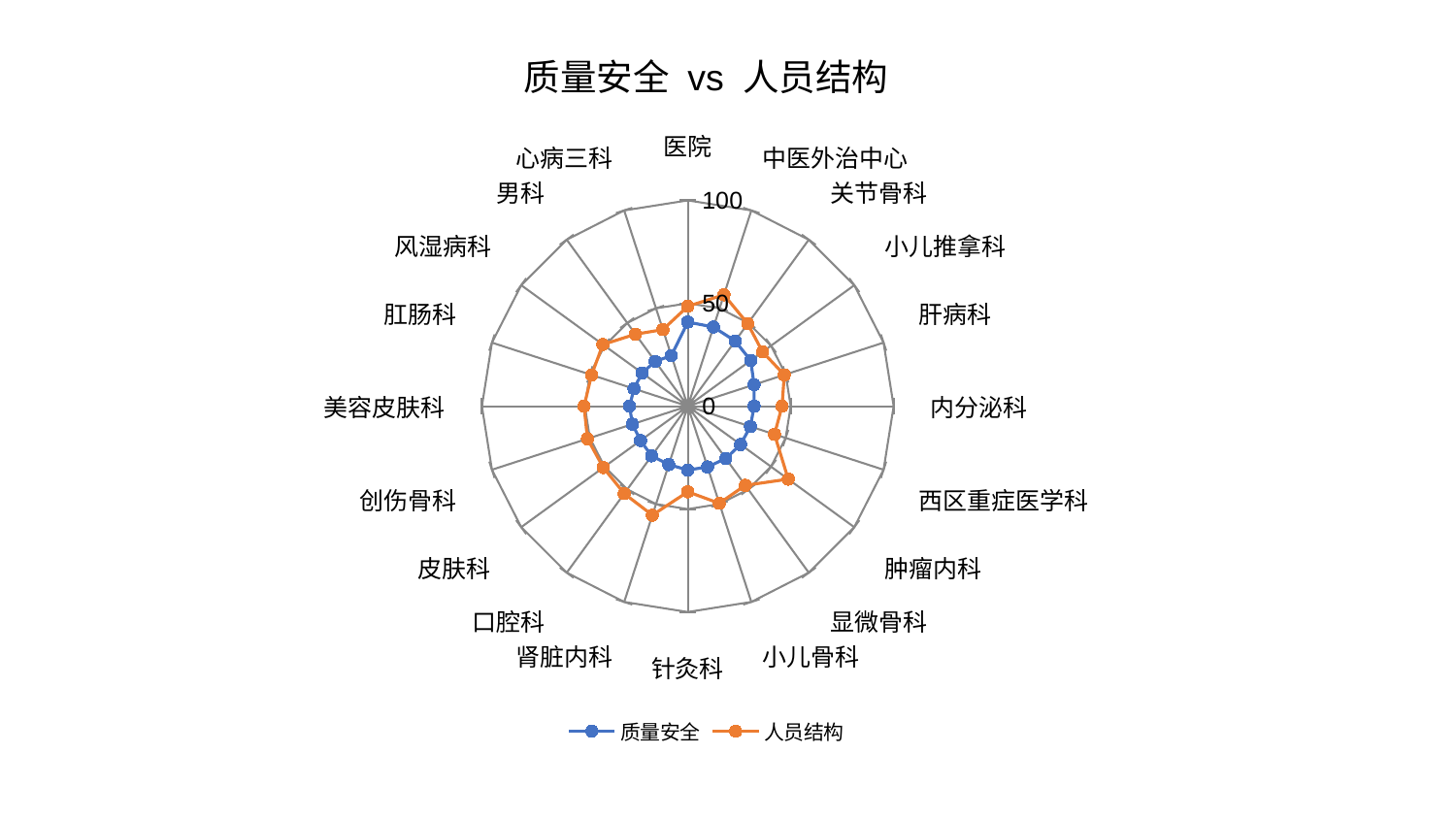

### Chart: 质量安全 vs 人员结构

| Category | 质量安全 | 人员结构 |
|---|---|---|
| 医院 | 40.88118051619231 | 48.5358390727555 |
| 中医外治中心 | 40.43663401332797 | 56.917637342568554 |
| 关节骨科 | 39.19442281096952 | 49.58418102493056 |
| 小儿推拿科 | 37.789039028156495 | 44.907761274920865 |
| 肝病科 | 33.86939743029967 | 49.30001839410143 |
| 内分泌科 | 32.25167530799284 | 45.81254942181923 |
| 西区重症医学科 | 32.00930036349154 | 44.296016187319985 |
| 肿瘤内科 | 31.725017133334745 | 60.33886604345 |
| 显微骨科 | 31.440281874945534 | 47.55029325777698 |
| 小儿骨科 | 31.078953714639415 | 49.63015148925267 |
| 针灸科 | 31.016212884816035 | 41.59297517626823 |
| 肾脏内科 | 29.861266209374953 | 55.67555099740817 |
| 口腔科 | 29.84863951627377 | 52.51818583803952 |
| 皮肤科 | 28.398808952392194 | 50.72522633052658 |
| 创伤骨科 | 28.298146401657817 | 51.241017173368846 |
| 美容皮肤科 | 28.28053008594543 | 50.36243954070578 |
| 肛肠科 | 27.485194178685738 | 49.142844949940915 |
| 风湿病科 | 27.473837702317905 | 50.986154755697775 |
| 男科 | 26.899296674633156 | 43.2516520567876 |
| 心病三科 | 25.84317487111884 | 39.1311262350988 |
5